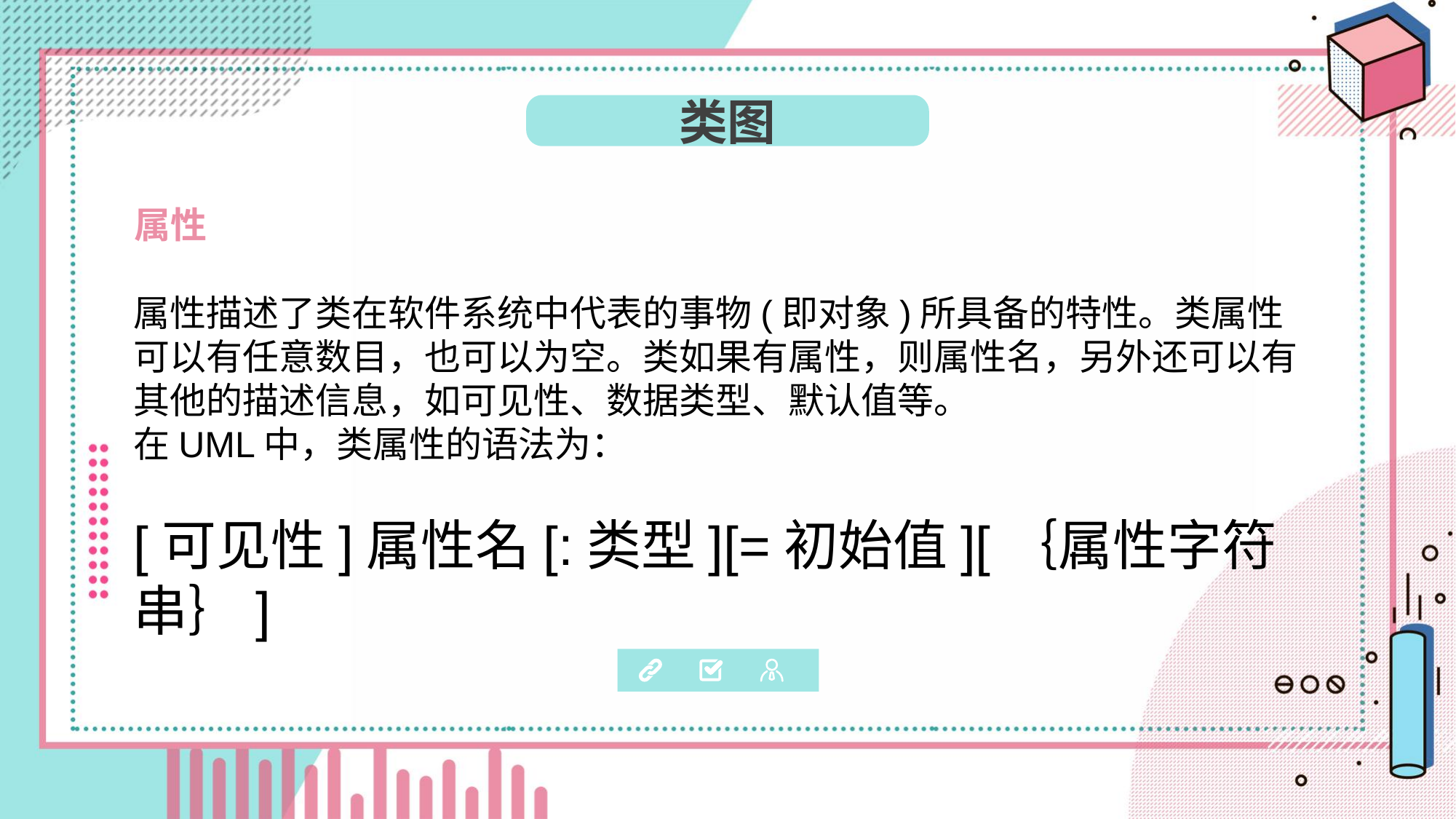

类图
属性
属性描述了类在软件系统中代表的事物(即对象)所具备的特性。类属性可以有任意数目，也可以为空。类如果有属性，则属性名，另外还可以有其他的描述信息，如可见性、数据类型、默认值等。
在UML中，类属性的语法为：
[可见性]属性名[:类型][=初始值][｛属性字符串｝]